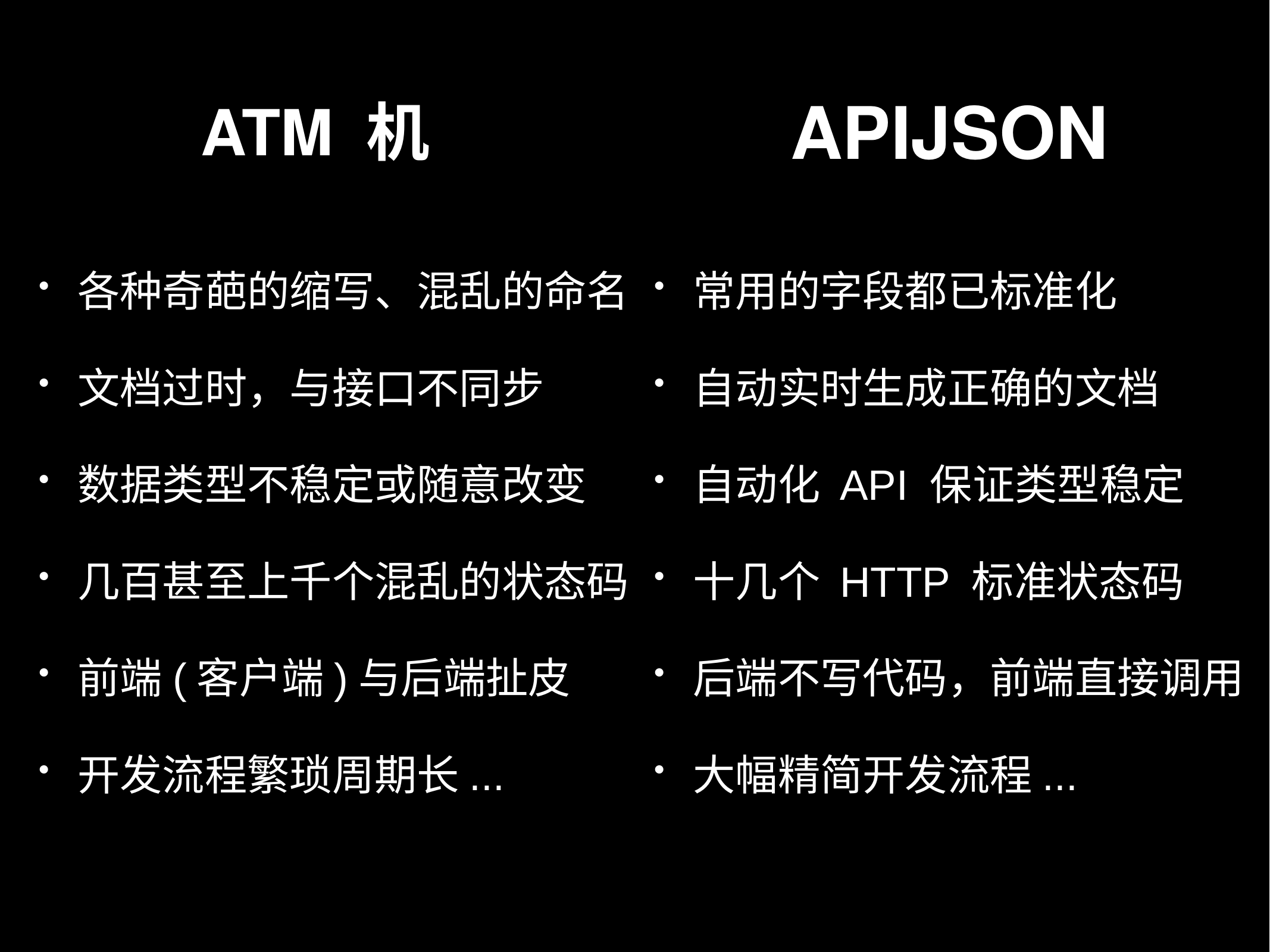

ATM 机
APIJSON
常用的字段都已标准化
自动实时生成正确的文档
自动化 API 保证类型稳定
十几个 HTTP 标准状态码
后端不写代码，前端直接调用
大幅精简开发流程...
各种奇葩的缩写、混乱的命名
文档过时，与接口不同步
数据类型不稳定或随意改变
几百甚至上千个混乱的状态码
前端(客户端)与后端扯皮
开发流程繁琐周期长...